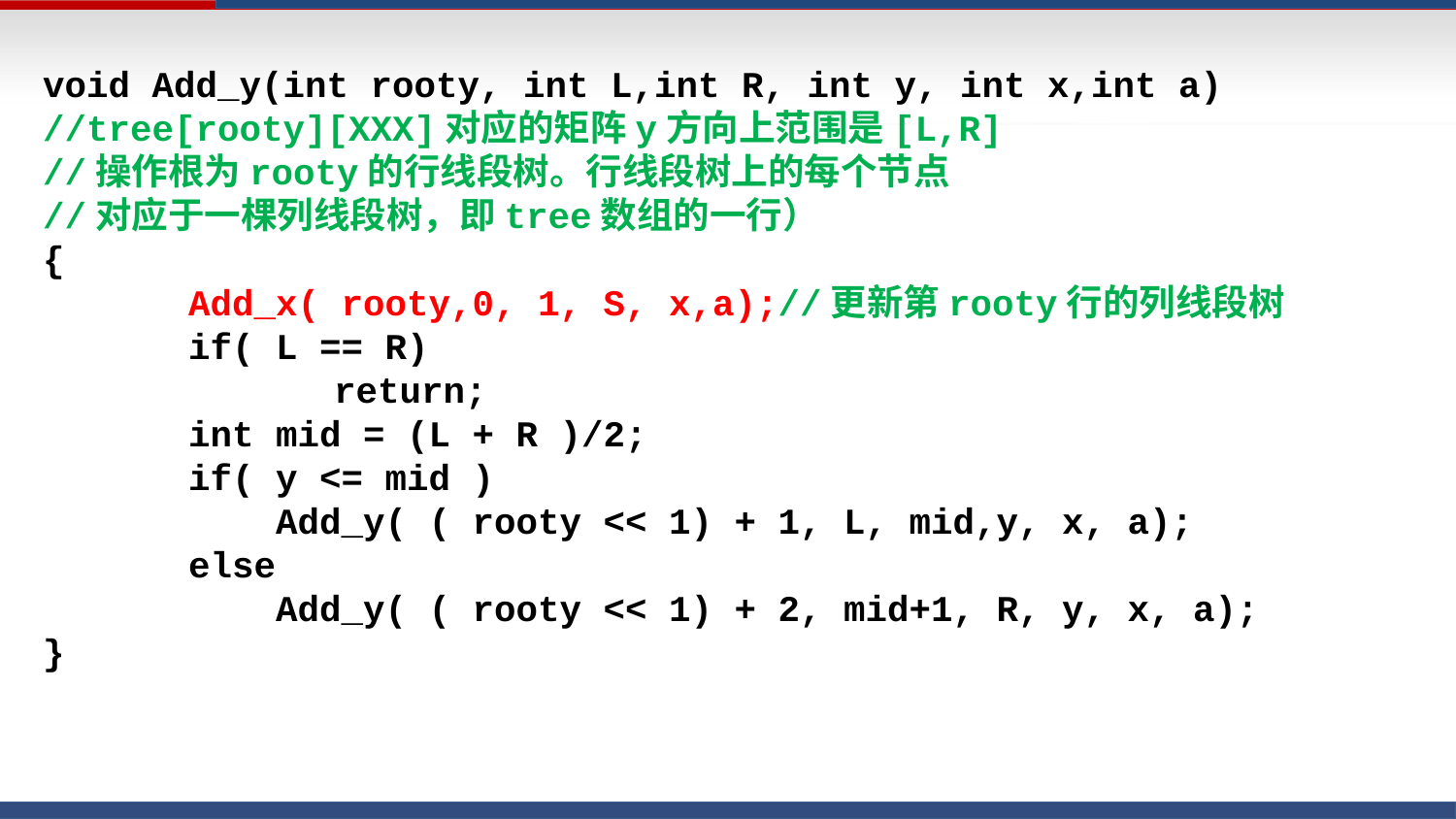

void Add_y(int rooty, int L,int R, int y, int x,int a)
//tree[rooty][XXX]对应的矩阵y方向上范围是[L,R]
//操作根为rooty的行线段树。行线段树上的每个节点
//对应于一棵列线段树，即tree数组的一行）
{
	Add_x( rooty,0, 1, S, x,a);//更新第rooty行的列线段树
	if( L == R)
		return;
	int mid = (L + R )/2;
	if( y <= mid )
	    Add_y( ( rooty << 1) + 1, L, mid,y, x, a);
	else
	    Add_y( ( rooty << 1) + 2, mid+1, R, y, x, a);
}